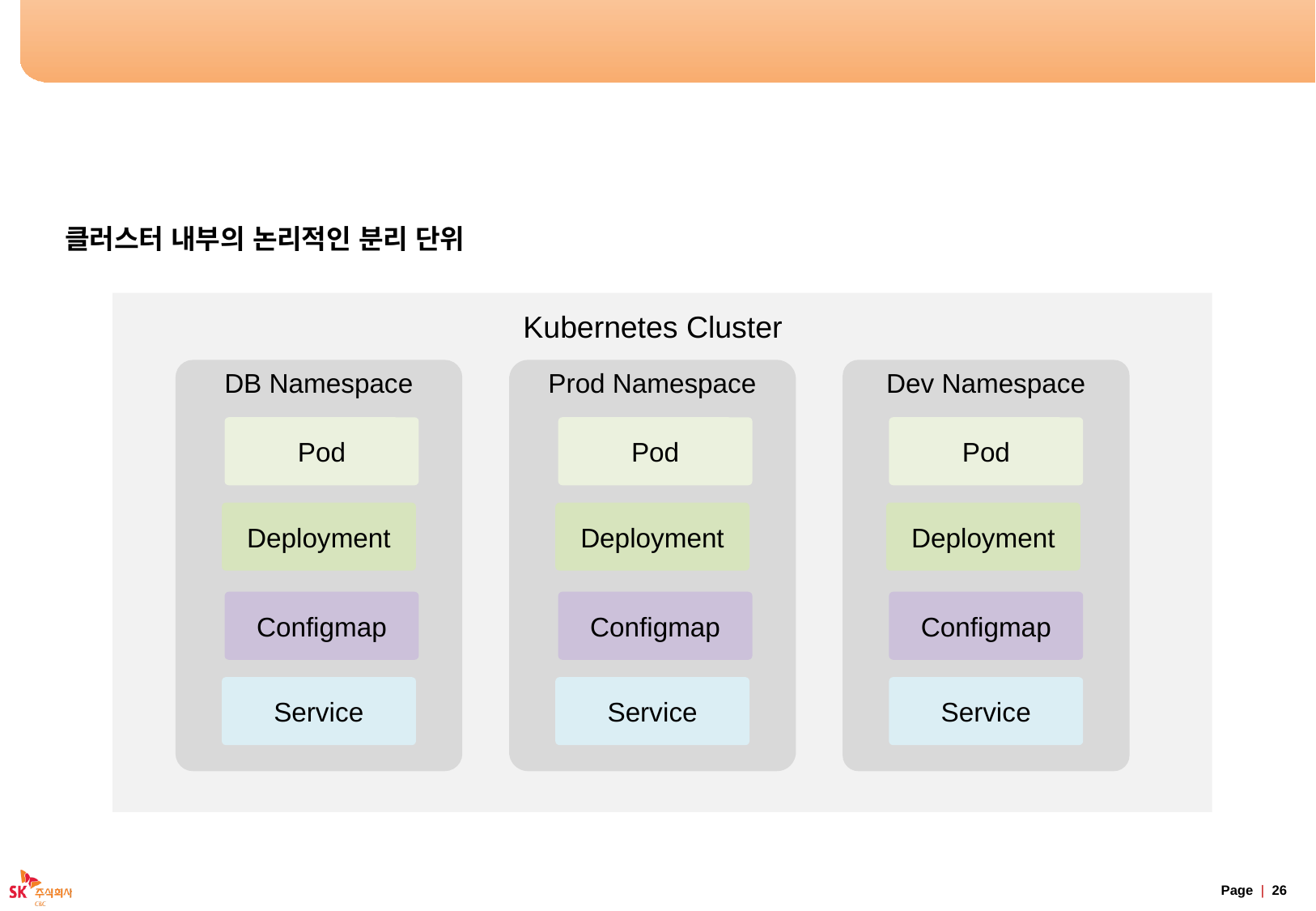

# Namespace
클러스터 내부의 논리적인 분리 단위

Kubernetes Cluster

DB Namespace

Prod Namespace

Dev Namespace
Pod
Pod
Pod
Deployment
Deployment
Deployment
Configmap
Configmap
Configmap
Service
Service
Service